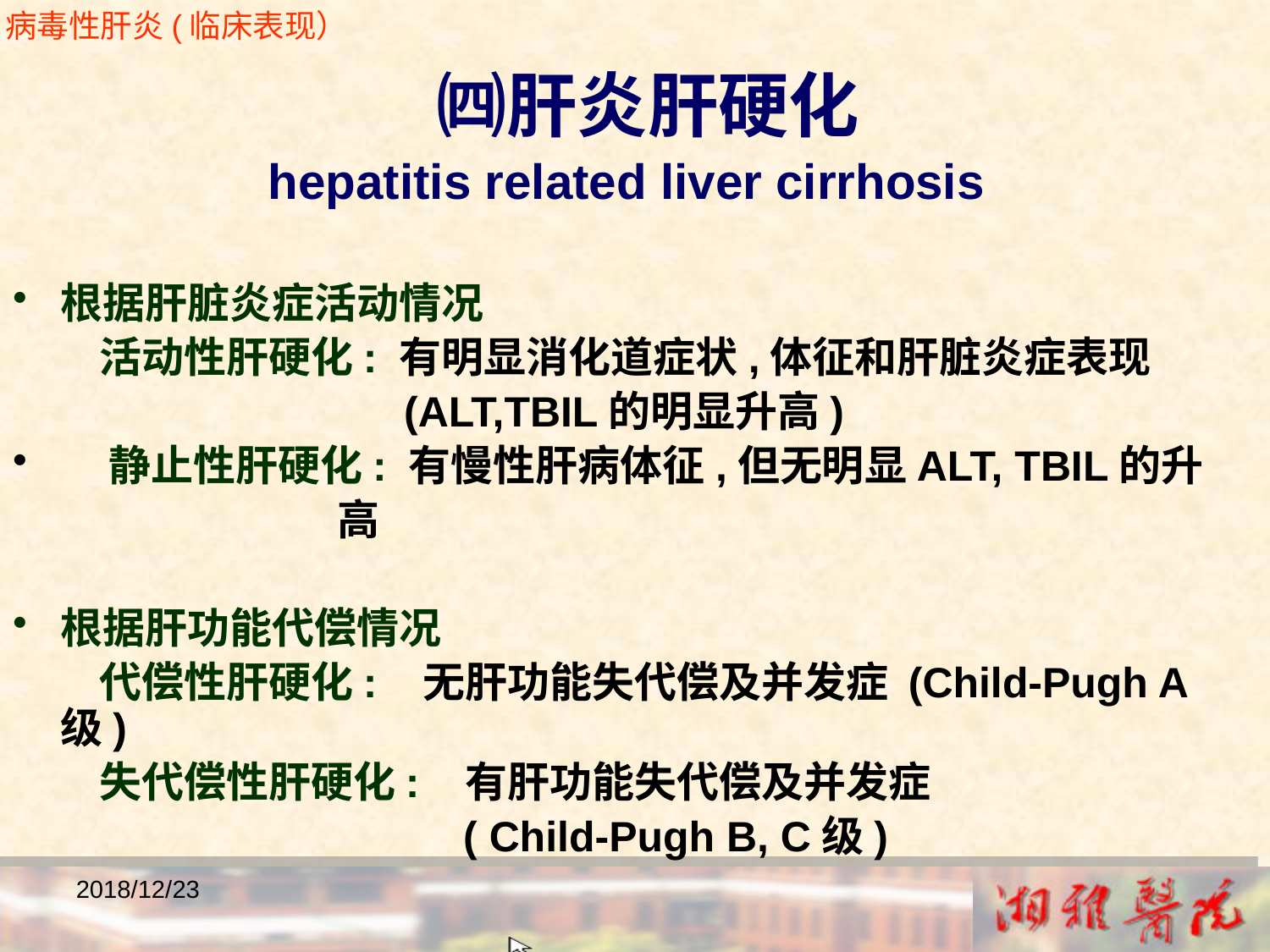

病毒性肝炎(临床表现）
㈣肝炎肝硬化
hepatitis related liver cirrhosis
根据肝脏炎症活动情况
        活动性肝硬化: 有明显消化道症状,体征和肝脏炎症表现
                                 (ALT,TBIL的明显升高)
    静止性肝硬化: 有慢性肝病体征,但无明显ALT, TBIL的升
                                 高

根据肝功能代偿情况
        代偿性肝硬化:   无肝功能失代偿及并发症 (Child-Pugh A级)
        失代偿性肝硬化:   有肝功能失代偿及并发症
                                      ( Child-Pugh B, C级)
2018/12/23